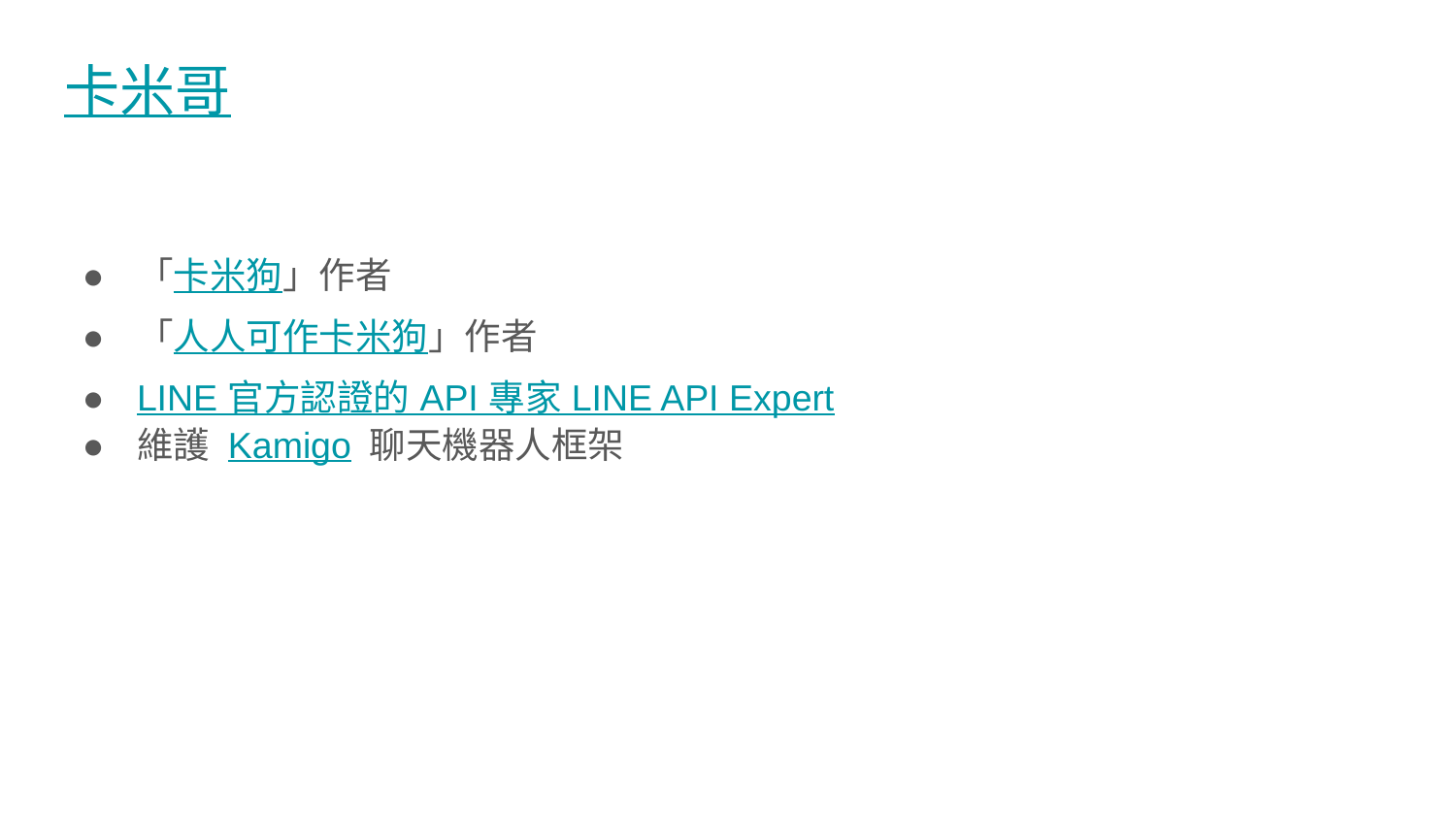

# 卡米哥

「卡米狗」作者
「人人可作卡米狗」作者
LINE 官方認證的 API 專家 LINE API Expert
維護 Kamigo 聊天機器人框架